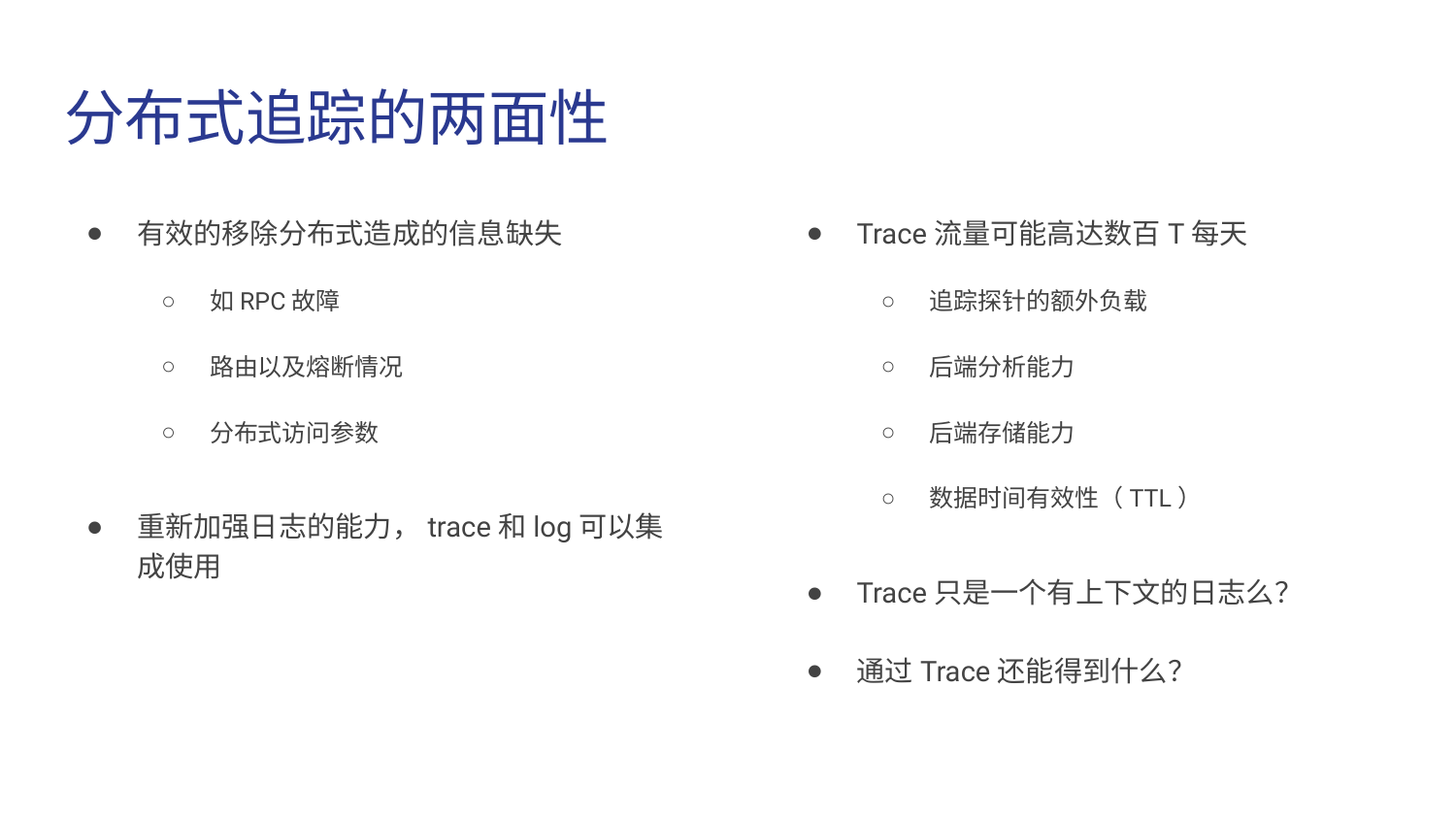

# 分布式追踪的两面性
有效的移除分布式造成的信息缺失
如RPC故障
路由以及熔断情况
分布式访问参数

重新加强日志的能力，trace和log可以集成使用

Trace流量可能高达数百T每天
追踪探针的额外负载
后端分析能力
后端存储能力
数据时间有效性（TTL）

Trace只是一个有上下文的日志么？

通过Trace还能得到什么？